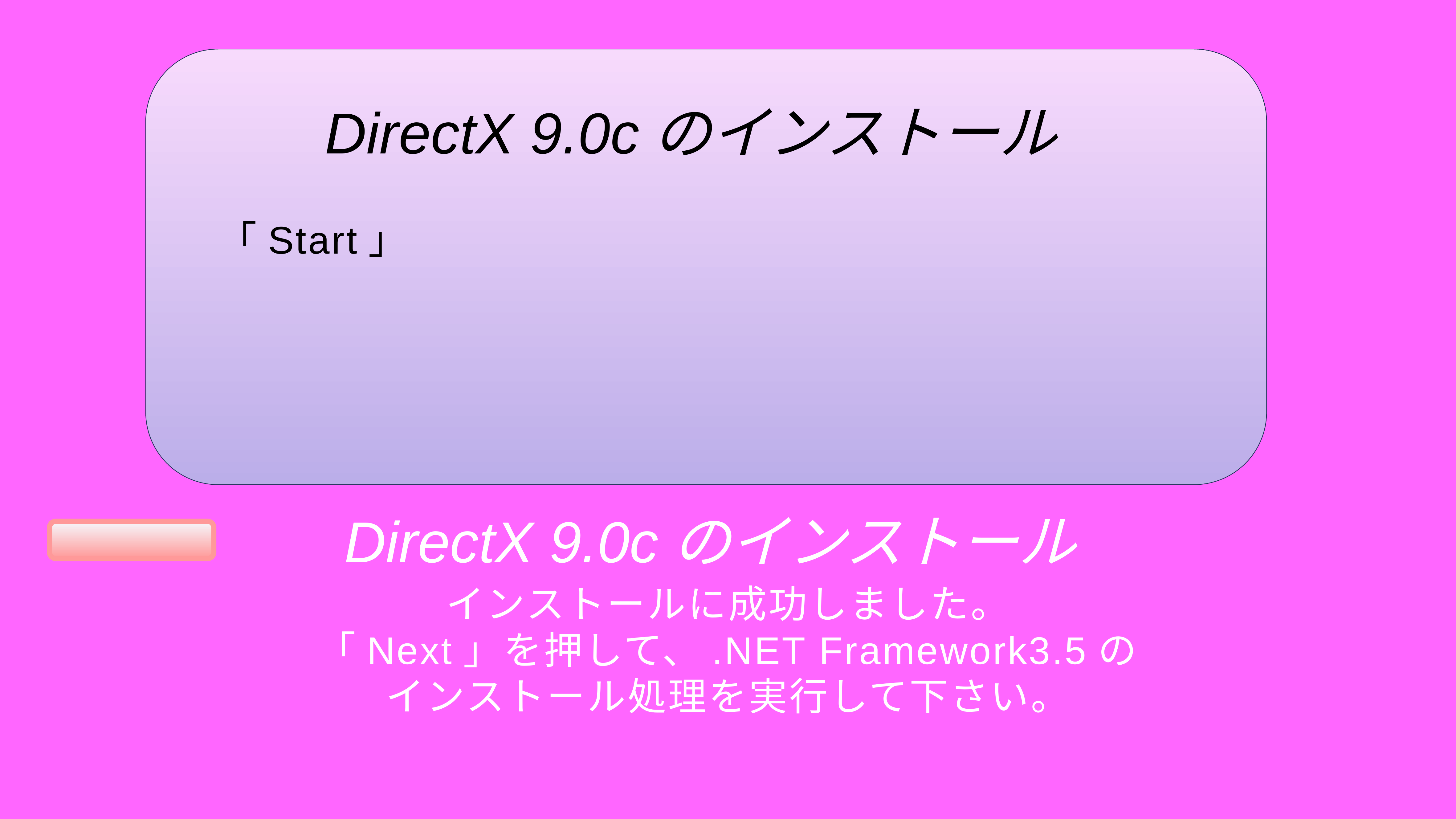

DirectX 9.0cのインストール
「Start」
DirectX 9.0cのインストール

インストールに成功しました。
「Next」を押して、.NET Framework3.5のインストール処理を実行して下さい。